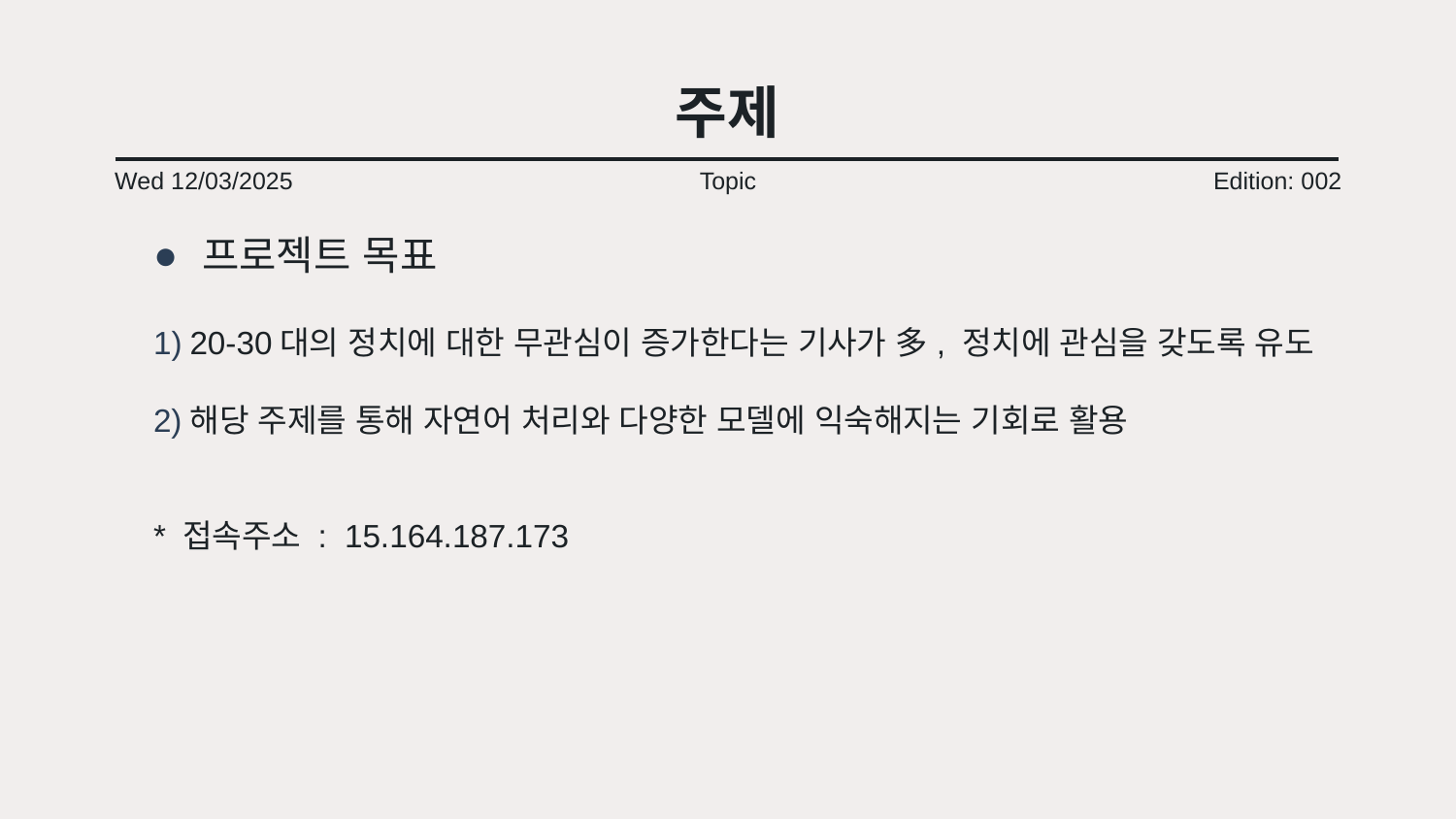

# 주제
Wed 12/03/2025
Topic
Edition: 002
프로젝트 목표

20-30대의 정치에 대한 무관심이 증가한다는 기사가 多, 정치에 관심을 갖도록 유도

해당 주제를 통해 자연어 처리와 다양한 모델에 익숙해지는 기회로 활용

* 접속주소 :  15.164.187.173